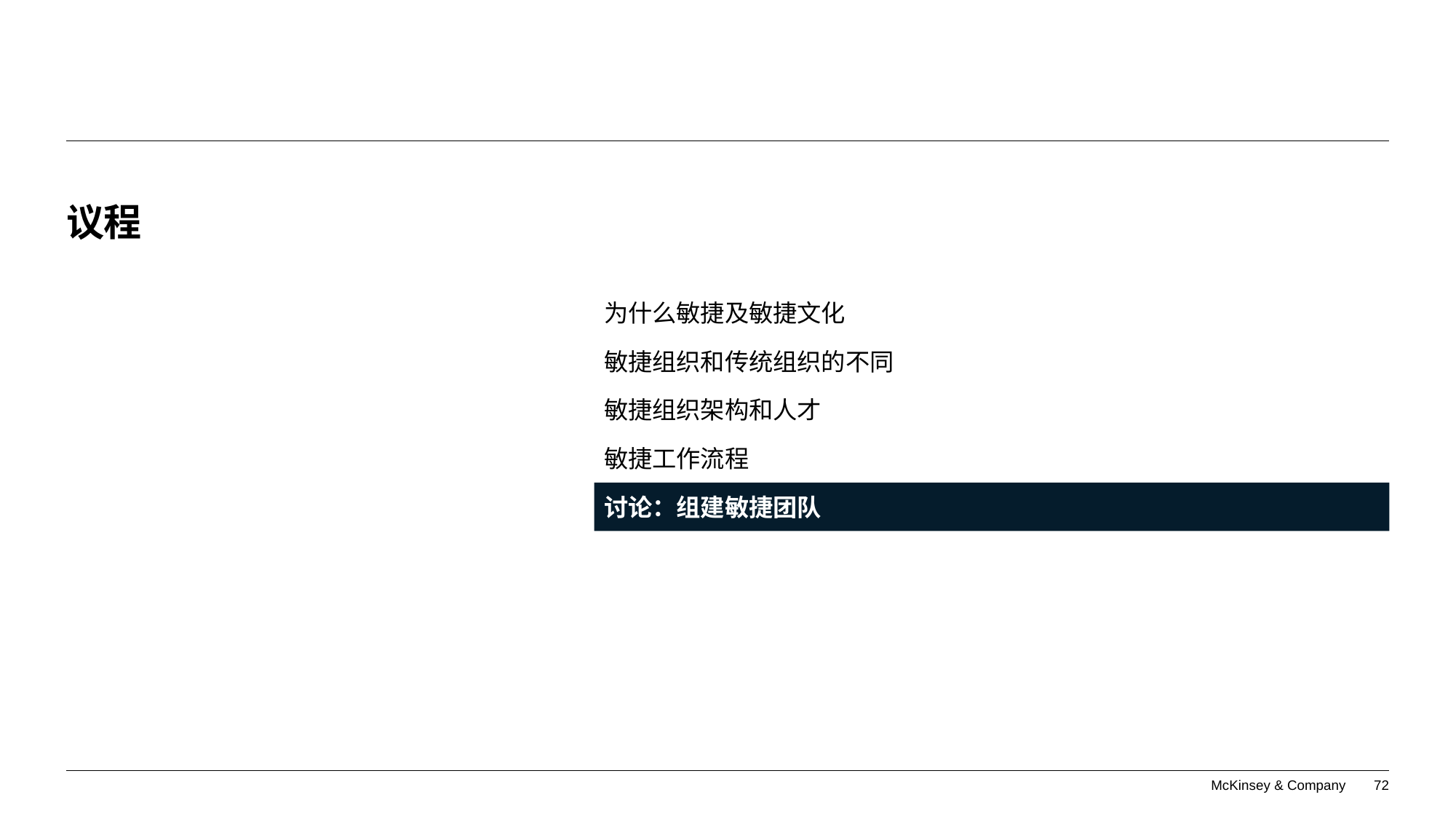

# 议程
为什么敏捷及敏捷文化
敏捷组织和传统组织的不同
敏捷组织架构和人才
敏捷工作流程
讨论：组建敏捷团队